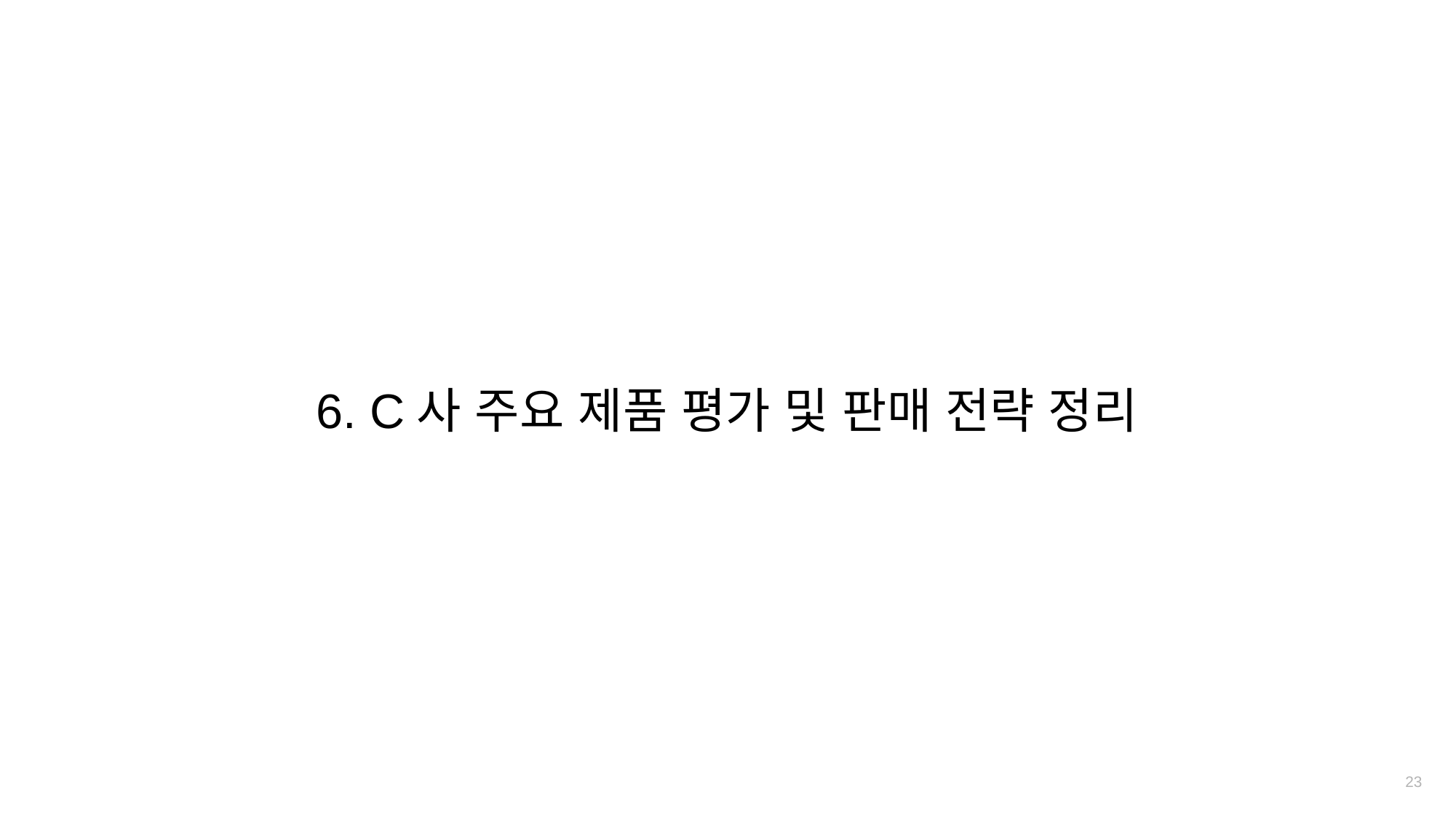

6. C사 주요 제품 평가 및 판매 전략 정리
23